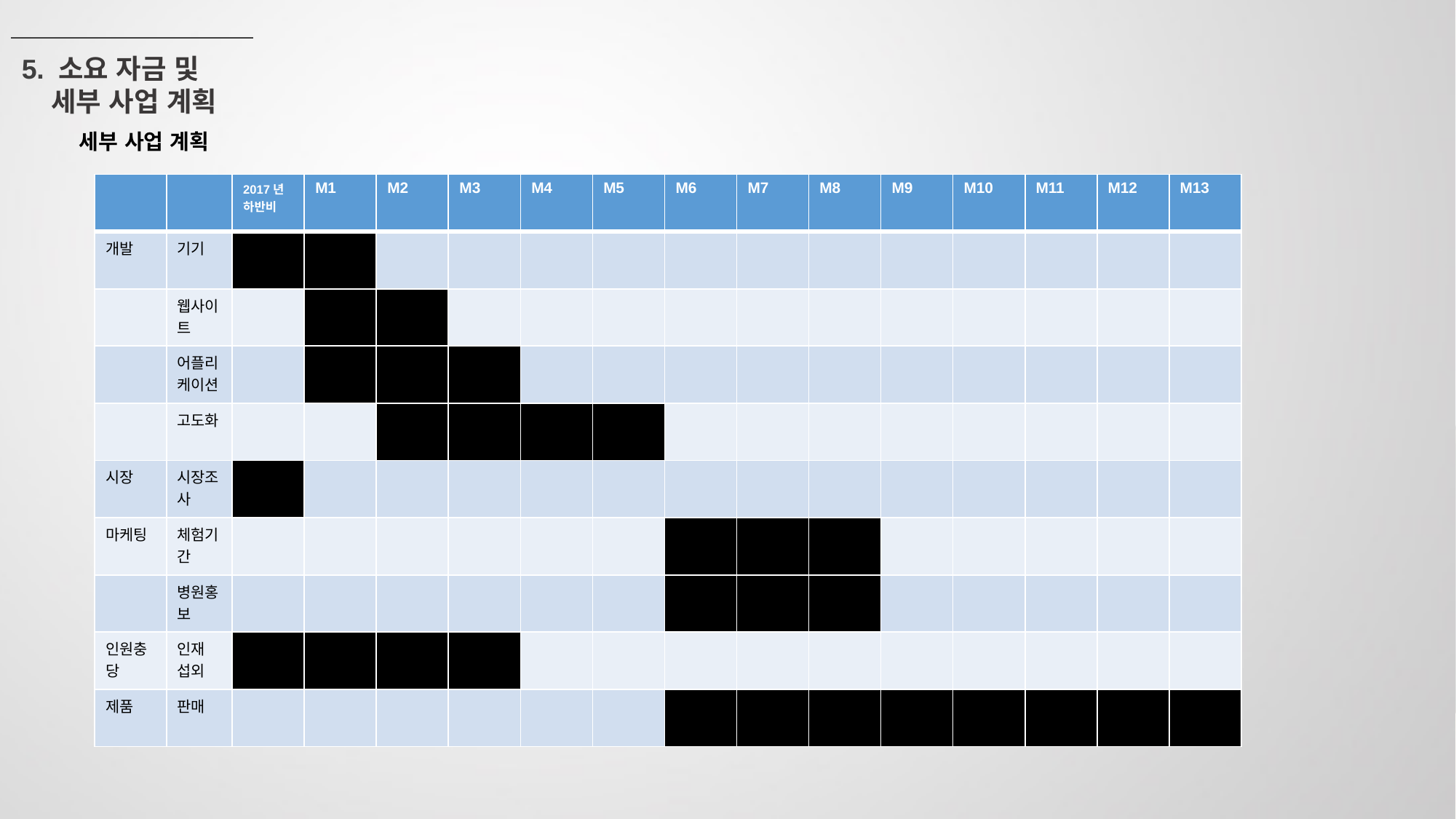

5. 소요 자금 및
   세부 사업 계획
세부 사업 계획
|  |  | 2017년 하반비 | M1 | M2 | M3 | M4 | M5 | M6 | M7 | M8 | M9 | M10 | M11 | M12 | M13 |
| --- | --- | --- | --- | --- | --- | --- | --- | --- | --- | --- | --- | --- | --- | --- | --- |
| 개발 | 기기 |  |  |  |  |  |  |  |  |  |  |  |  |  |  |
|  | 웹사이트 |  |  |  |  |  |  |  |  |  |  |  |  |  |  |
|  | 어플리케이션 |  |  |  |  |  |  |  |  |  |  |  |  |  |  |
|  | 고도화 |  |  |  |  |  |  |  |  |  |  |  |  |  |  |
| 시장 | 시장조사 |  |  |  |  |  |  |  |  |  |  |  |  |  |  |
| 마케팅 | 체험기간 |  |  |  |  |  |  |  |  |  |  |  |  |  |  |
|  | 병원홍보 |  |  |  |  |  |  |  |  |  |  |  |  |  |  |
| 인원충당 | 인재 섭외 |  |  |  |  |  |  |  |  |  |  |  |  |  |  |
| 제품 | 판매 |  |  |  |  |  |  |  |  |  |  |  |  |  |  |